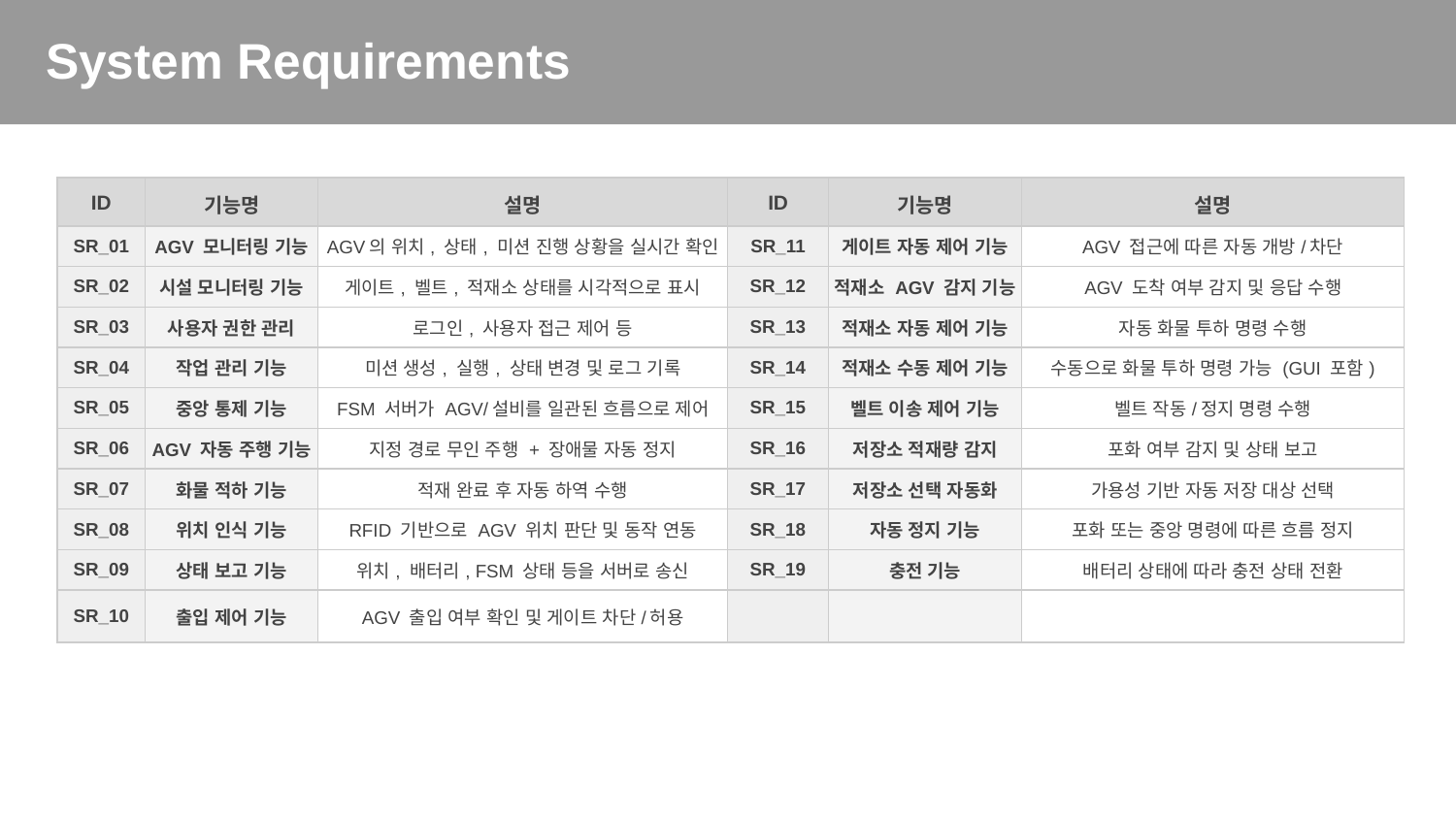

# System Requirements
| ID | 기능명 | 설명 | ID | 기능명 | 설명 |
| --- | --- | --- | --- | --- | --- |
| SR\_01 | AGV 모니터링 기능 | AGV의 위치, 상태, 미션 진행 상황을 실시간 확인 | SR\_11 | 게이트 자동 제어 기능 | AGV 접근에 따른 자동 개방/차단 |
| SR\_02 | 시설 모니터링 기능 | 게이트, 벨트, 적재소 상태를 시각적으로 표시 | SR\_12 | 적재소 AGV 감지 기능 | AGV 도착 여부 감지 및 응답 수행 |
| SR\_03 | 사용자 권한 관리 | 로그인, 사용자 접근 제어 등 | SR\_13 | 적재소 자동 제어 기능 | 자동 화물 투하 명령 수행 |
| SR\_04 | 작업 관리 기능 | 미션 생성, 실행, 상태 변경 및 로그 기록 | SR\_14 | 적재소 수동 제어 기능 | 수동으로 화물 투하 명령 가능 (GUI 포함) |
| SR\_05 | 중앙 통제 기능 | FSM 서버가 AGV/설비를 일관된 흐름으로 제어 | SR\_15 | 벨트 이송 제어 기능 | 벨트 작동/정지 명령 수행 |
| SR\_06 | AGV 자동 주행 기능 | 지정 경로 무인 주행 + 장애물 자동 정지 | SR\_16 | 저장소 적재량 감지 | 포화 여부 감지 및 상태 보고 |
| SR\_07 | 화물 적하 기능 | 적재 완료 후 자동 하역 수행 | SR\_17 | 저장소 선택 자동화 | 가용성 기반 자동 저장 대상 선택 |
| SR\_08 | 위치 인식 기능 | RFID 기반으로 AGV 위치 판단 및 동작 연동 | SR\_18 | 자동 정지 기능 | 포화 또는 중앙 명령에 따른 흐름 정지 |
| SR\_09 | 상태 보고 기능 | 위치, 배터리, FSM 상태 등을 서버로 송신 | SR\_19 | 충전 기능 | 배터리 상태에 따라 충전 상태 전환 |
| SR\_10 | 출입 제어 기능 | AGV 출입 여부 확인 및 게이트 차단/허용 |  |  |  |